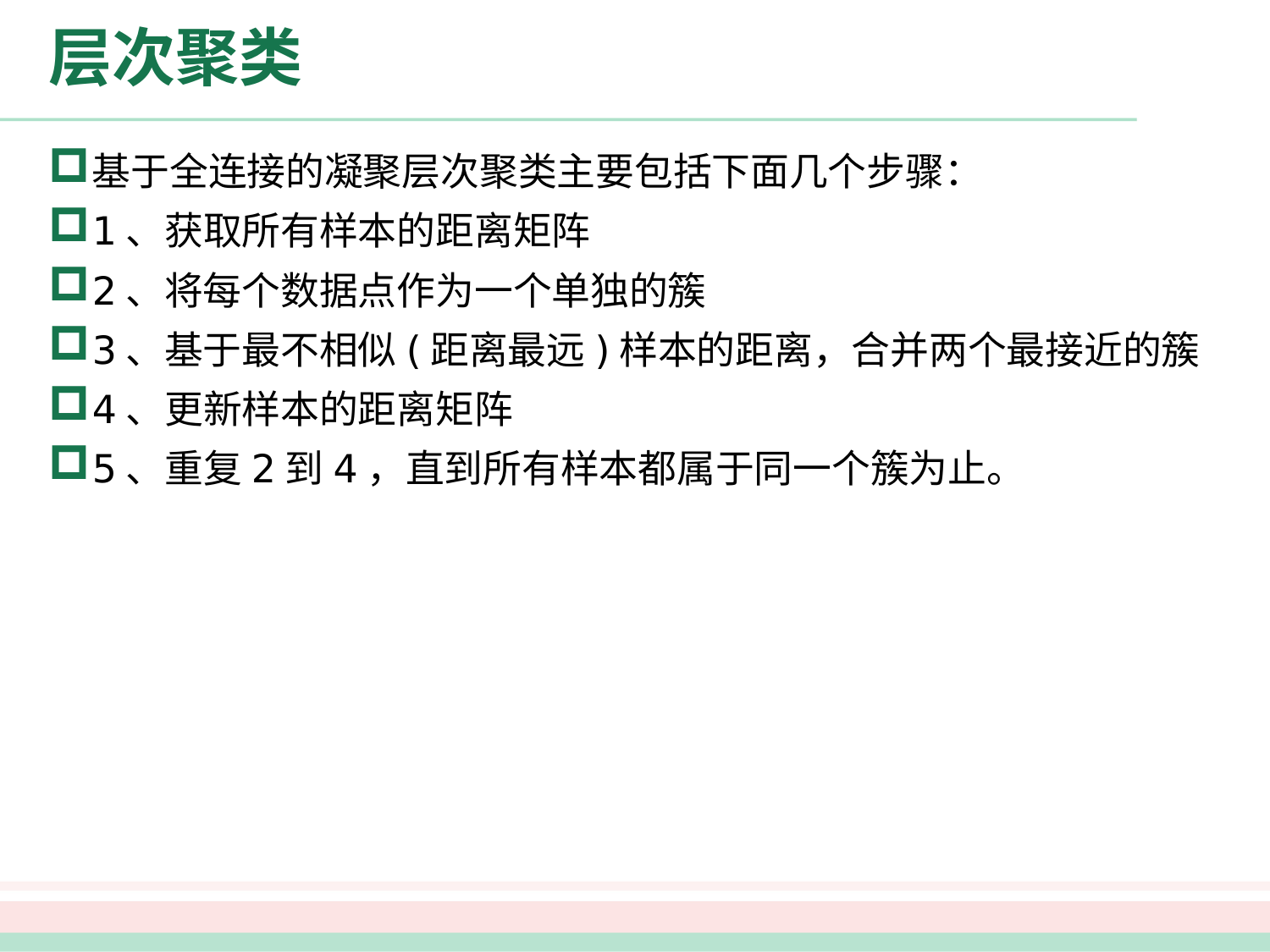

# 层次聚类
基于全连接的凝聚层次聚类主要包括下面几个步骤：
1、获取所有样本的距离矩阵
2、将每个数据点作为一个单独的簇
3、基于最不相似(距离最远)样本的距离，合并两个最接近的簇
4、更新样本的距离矩阵
5、重复2到4，直到所有样本都属于同一个簇为止。